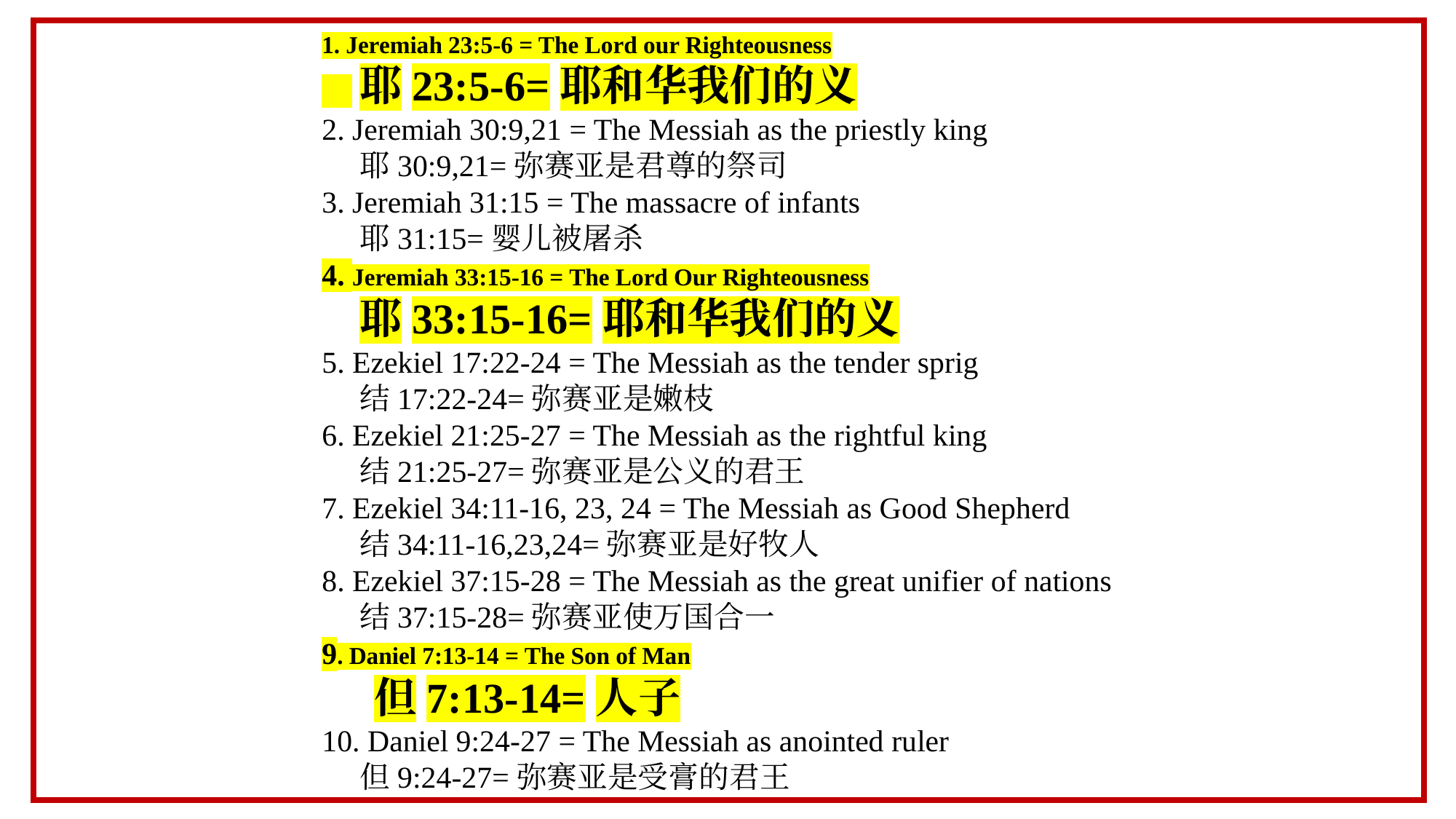

1. Jeremiah 23:5-6 = The Lord our Righteousness
    耶23:5-6=耶和华我们的义
2. Jeremiah 30:9,21 = The Messiah as the priestly king
    耶30:9,21=弥赛亚是君尊的祭司
3. Jeremiah 31:15 = The massacre of infants
    耶31:15=婴儿被屠杀
4. Jeremiah 33:15-16 = The Lord Our Righteousness
    耶33:15-16=耶和华我们的义
5. Ezekiel 17:22-24 = The Messiah as the tender sprig
    结17:22-24=弥赛亚是嫩枝
6. Ezekiel 21:25-27 = The Messiah as the rightful king
    结21:25-27=弥赛亚是公义的君王
7. Ezekiel 34:11-16, 23, 24 = The Messiah as Good Shepherd
    结34:11-16,23,24=弥赛亚是好牧人
8. Ezekiel 37:15-28 = The Messiah as the great unifier of nations
    结37:15-28=弥赛亚使万国合一
9. Daniel 7:13-14 = The Son of Man
    但7:13-14=人子
10. Daniel 9:24-27 = The Messiah as anointed ruler
    但9:24-27=弥赛亚是受膏的君王